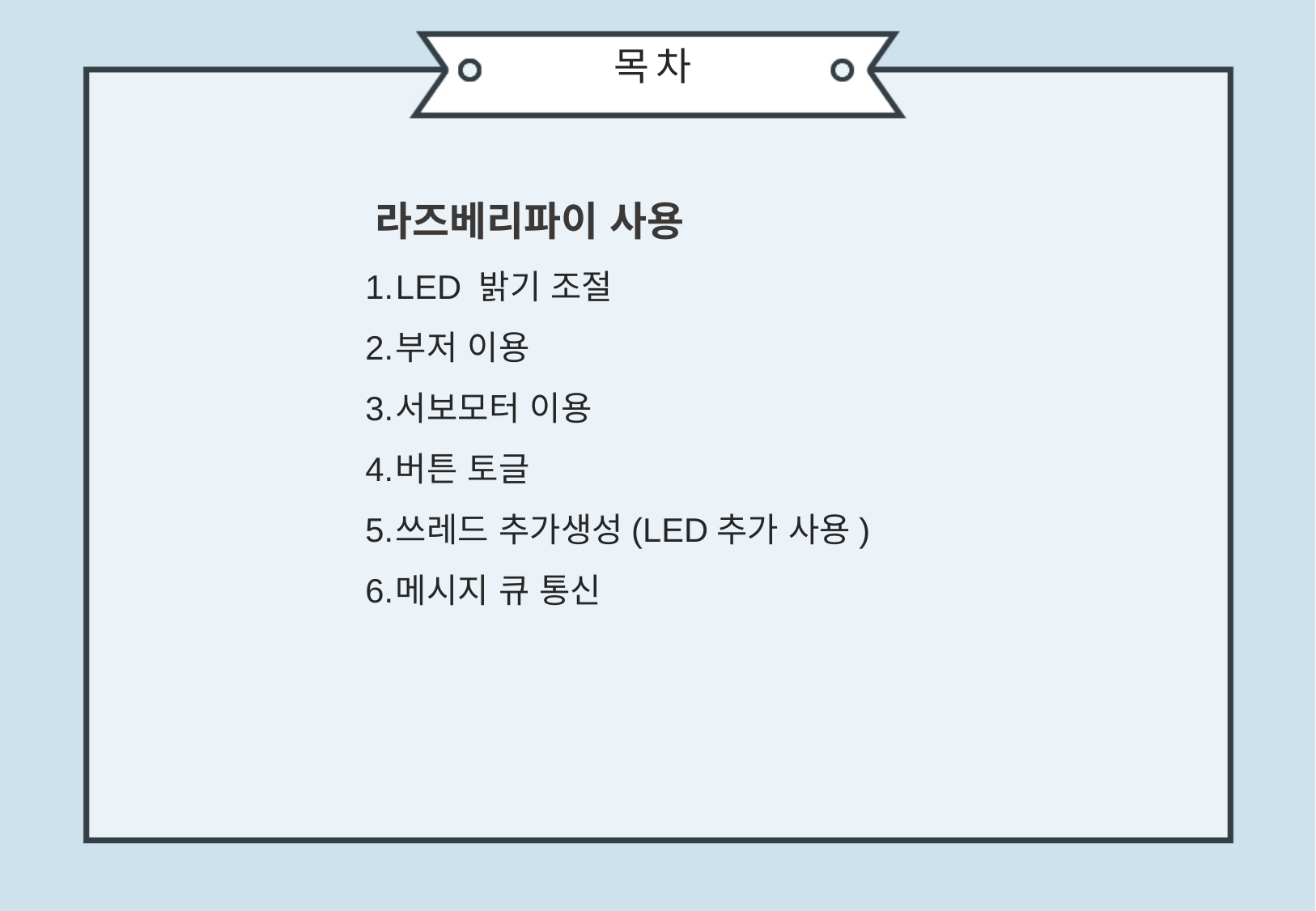

목 차
라즈베리파이 사용
LED 밝기 조절
부저 이용
서보모터 이용
버튼 토글
쓰레드 추가생성(LED추가 사용)
메시지 큐 통신